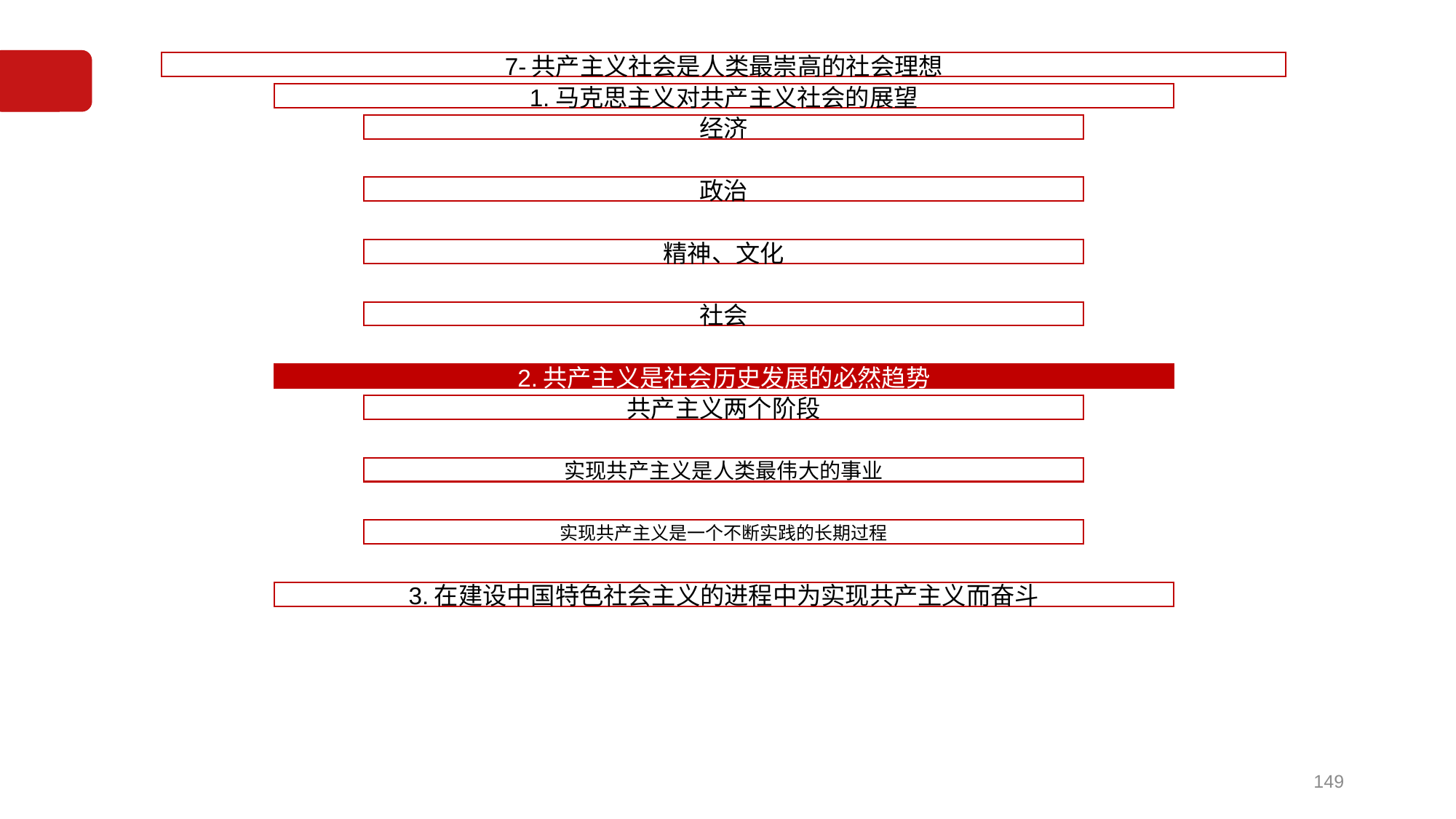

7-共产主义社会是人类最崇高的社会理想
1.马克思主义对共产主义社会的展望
2.共产主义是社会历史发展的必然趋势
3.在建设中国特色社会主义的进程中为实现共产主义而奋斗
经济
政治
精神、文化
社会
共产主义两个阶段
实现共产主义是人类最伟大的事业
实现共产主义是一个不断实践的长期过程
149